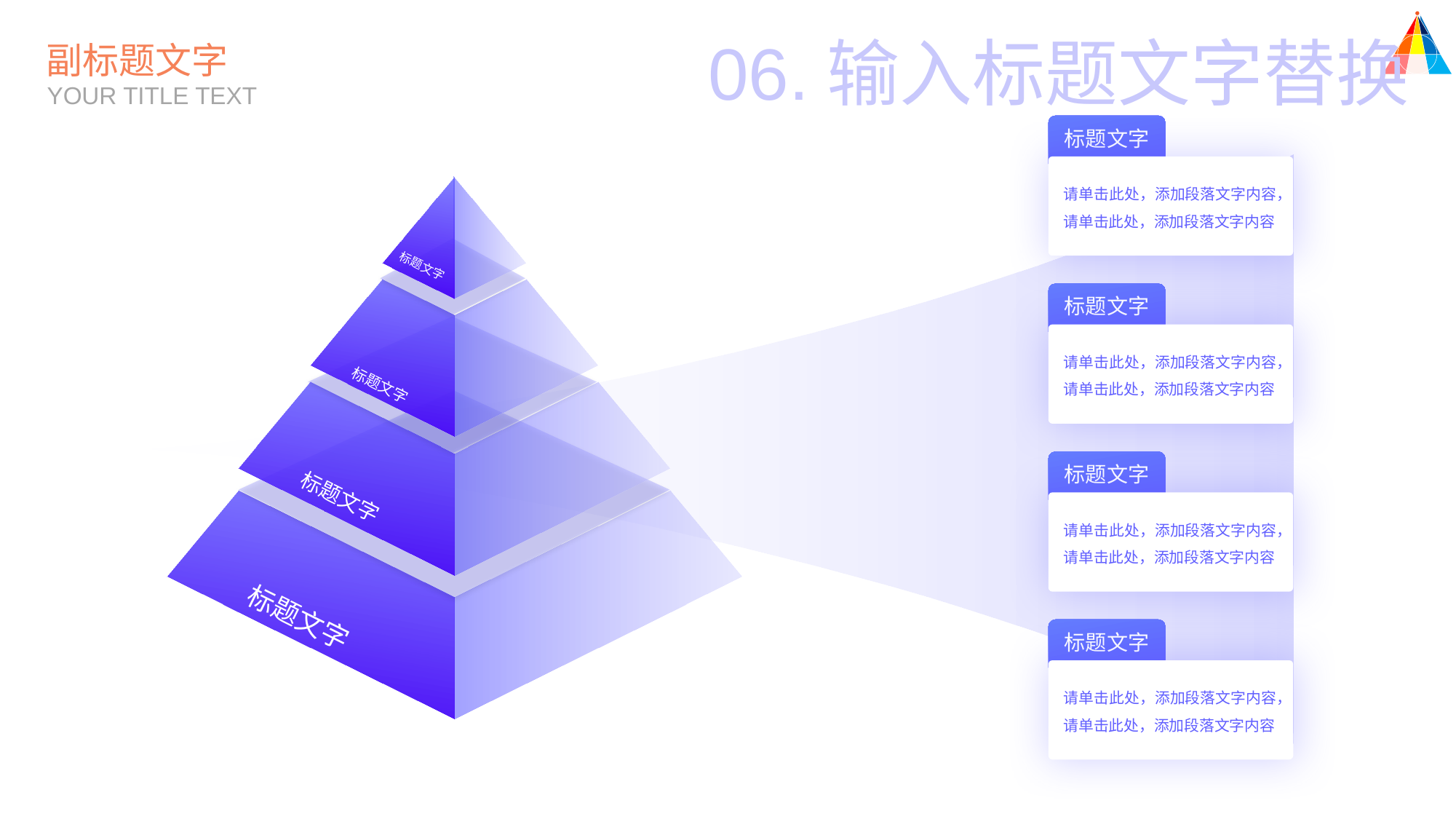

06.输入标题文字替换
副标题文字
YOUR TITLE TEXT

标题文字

请单击此处，添加段落文字内容，请单击此处，添加段落文字内容

标题文字

标题文字

请单击此处，添加段落文字内容，请单击此处，添加段落文字内容

标题文字

标题文字

请单击此处，添加段落文字内容，请单击此处，添加段落文字内容
标题文字

标题文字

标题文字

请单击此处，添加段落文字内容，请单击此处，添加段落文字内容